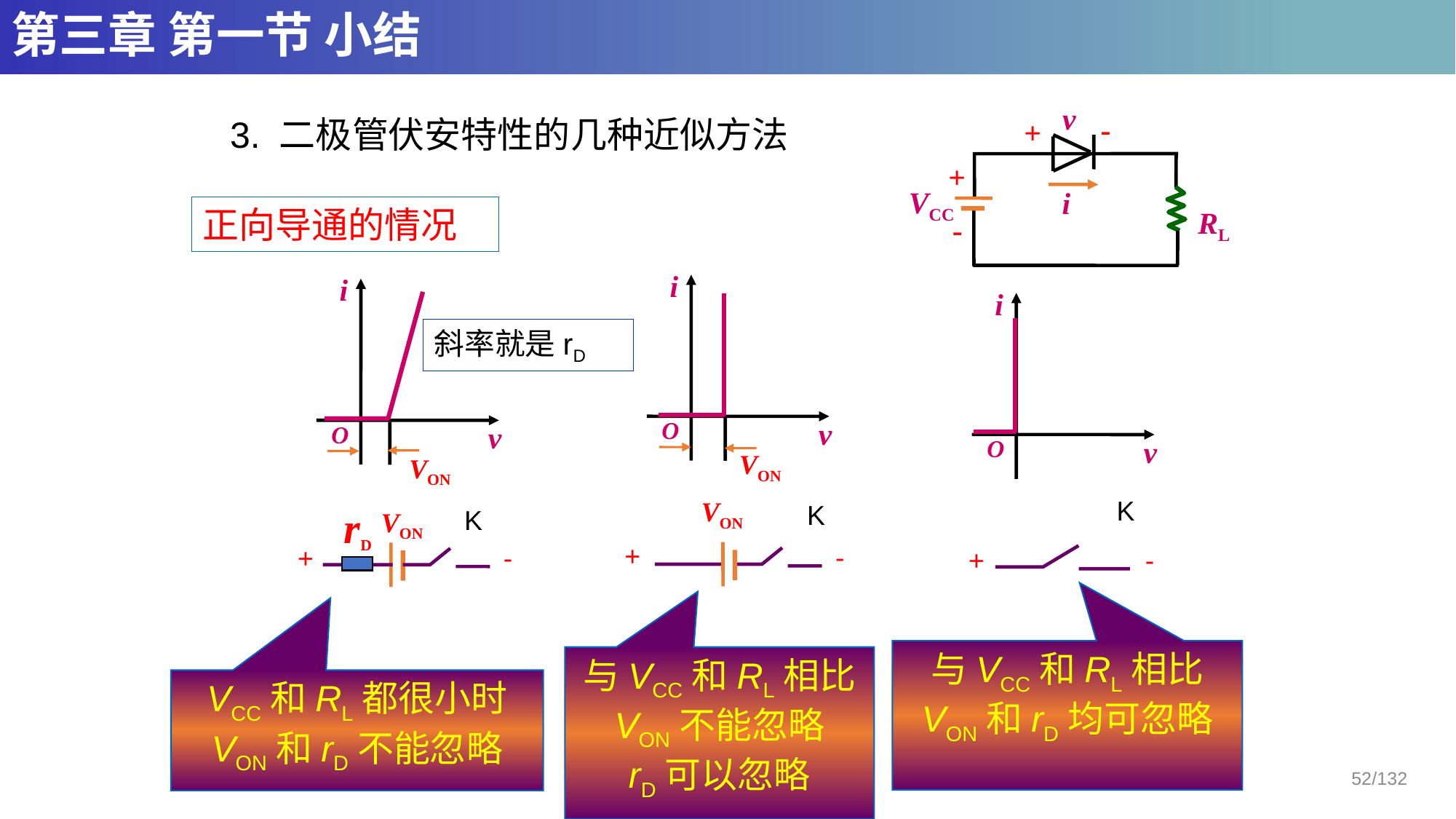

# 第三章 第一节 小结

v
-
+

+

VCC
i

-

3. 二极管伏安特性的几种近似方法
正向导通的情况
RL
i

v
O

VON

i

v
O

VON

i

v
O

斜率就是rD
K
VON
+
-

K
rD
VON
-
+

K
-
+

与VCC和RL相比
VON和rD均可忽略
与VCC和RL相比
VON不能忽略
rD可以忽略
VCC和RL都很小时
VON和rD不能忽略
52/132